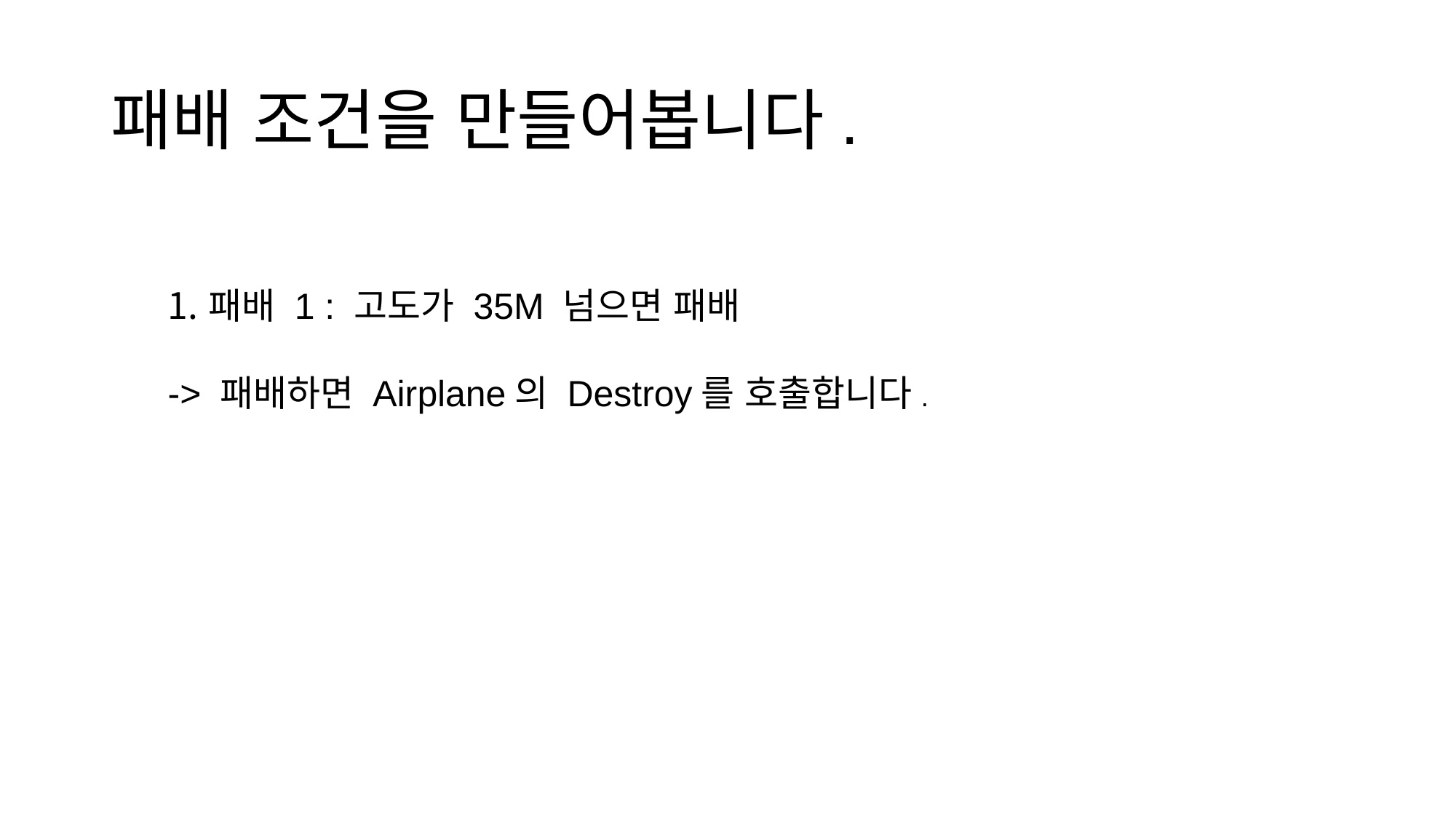

# 패배 조건을 만들어봅니다.
패배 1 : 고도가 35M 넘으면 패배

-> 패배하면 Airplane의 Destroy를 호출합니다.